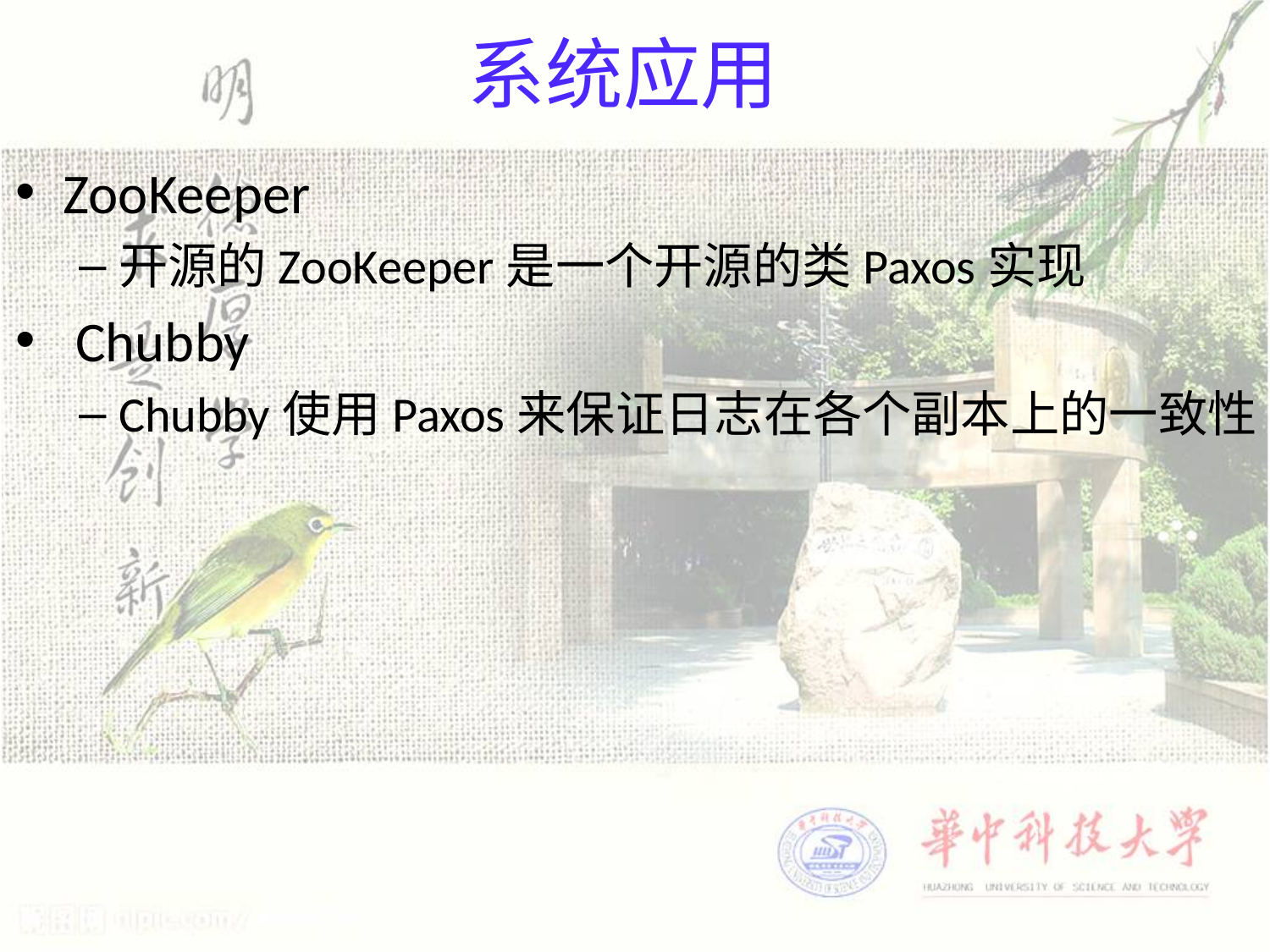

# 系统应用
ZooKeeper
开源的ZooKeeper是一个开源的类Paxos实现
 Chubby
Chubby使用Paxos来保证日志在各个副本上的一致性